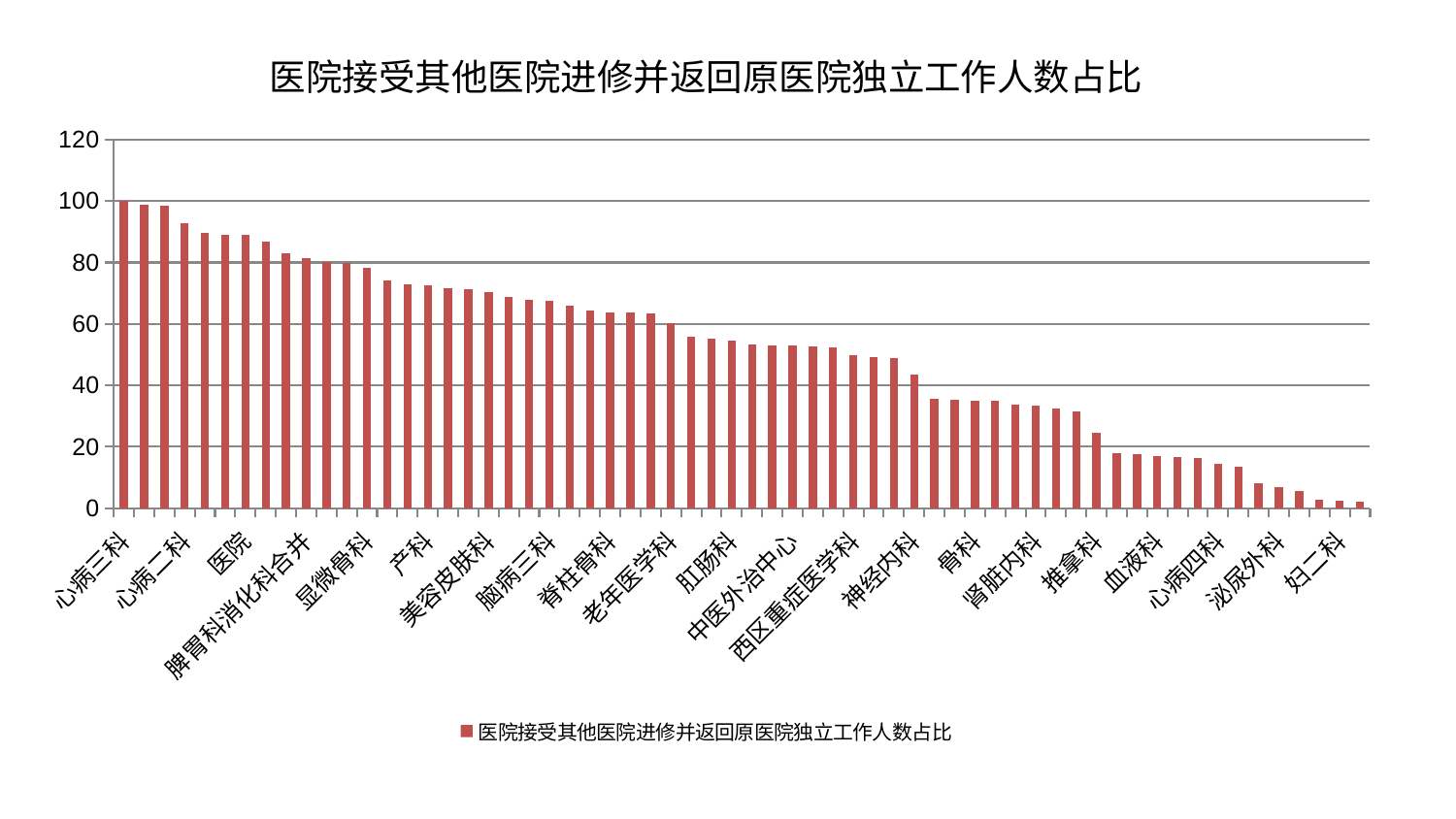

### Chart: 医院接受其他医院进修并返回原医院独立工作人数占比

| Category | 医院接受其他医院进修并返回原医院独立工作人数占比 |
|---|---|
| 心病三科 | 100.0 |
| 男科 | 98.86732146277659 |
| 胸外科 | 98.58338914681677 |
| 心病二科 | 92.8324501680956 |
| 耳鼻喉科 | 89.76335154880795 |
| 眼科 | 89.15039824258079 |
| 医院 | 88.95058274214864 |
| 针灸科 | 86.808341843484 |
| 普通外科 | 82.91086660503635 |
| 脾胃科消化科合并 | 81.34076076532423 |
| 身心医学科 | 80.12823694618727 |
| 康复科 | 79.92429549301876 |
| 显微骨科 | 78.37244927934601 |
| 小儿推拿科 | 74.07970271342666 |
| 皮肤科 | 72.8234554837514 |
| 产科 | 72.52888340192524 |
| 东区肾病科 | 71.67839222070327 |
| 妇科妇二科合并 | 71.3774160535682 |
| 美容皮肤科 | 70.48333487130694 |
| 心病一科 | 68.84699340963265 |
| 肾病科 | 67.80048481028582 |
| 脑病三科 | 67.55310034735693 |
| 脑病一科 | 66.11254590643276 |
| 东区重症医学科 | 64.3752845837658 |
| 脊柱骨科 | 63.86272482950115 |
| 脾胃病科 | 63.83308931304463 |
| 风湿病科 | 63.58187428593509 |
| 老年医学科 | 60.11411956748609 |
| 小儿骨科 | 55.74430594712155 |
| 创伤骨科 | 55.1619931759701 |
| 肛肠科 | 54.54478887328291 |
| 心血管内科 | 53.374190468991436 |
| 脑病二科 | 53.15051735919045 |
| 中医外治中心 | 52.85765748551545 |
| 中医经典科 | 52.763344112616736 |
| 治未病中心 | 52.37965741710363 |
| 西区重症医学科 | 49.77467785715446 |
| 神经外科 | 49.3525493514948 |
| 微创骨科 | 49.06501518523474 |
| 神经内科 | 43.66056479391525 |
| 综合内科 | 35.733053705504105 |
| 儿科 | 35.33376064559448 |
| 骨科 | 35.069496303395795 |
| 消化内科 | 34.89959894613859 |
| 呼吸内科 | 33.602324071456316 |
| 肾脏内科 | 33.42146220936104 |
| 肿瘤内科 | 32.46336315562475 |
| 关节骨科 | 31.4896583392694 |
| 推拿科 | 24.645761644755893 |
| 乳腺甲状腺外科 | 17.857175543944216 |
| 肝胆外科 | 17.559207441921522 |
| 血液科 | 16.998490032267412 |
| 肝病科 | 16.684742268587005 |
| 妇科 | 16.35727481541467 |
| 心病四科 | 14.36711497295815 |
| 运动损伤骨科 | 13.53239970570419 |
| 口腔科 | 8.286948169585129 |
| 泌尿外科 | 6.8520675050819815 |
| 周围血管科 | 5.5971244663767905 |
| 重症医学科 | 2.6578411527625074 |
| 妇二科 | 2.430472665771277 |
| 内分泌科 | 2.036372019078825 |
94